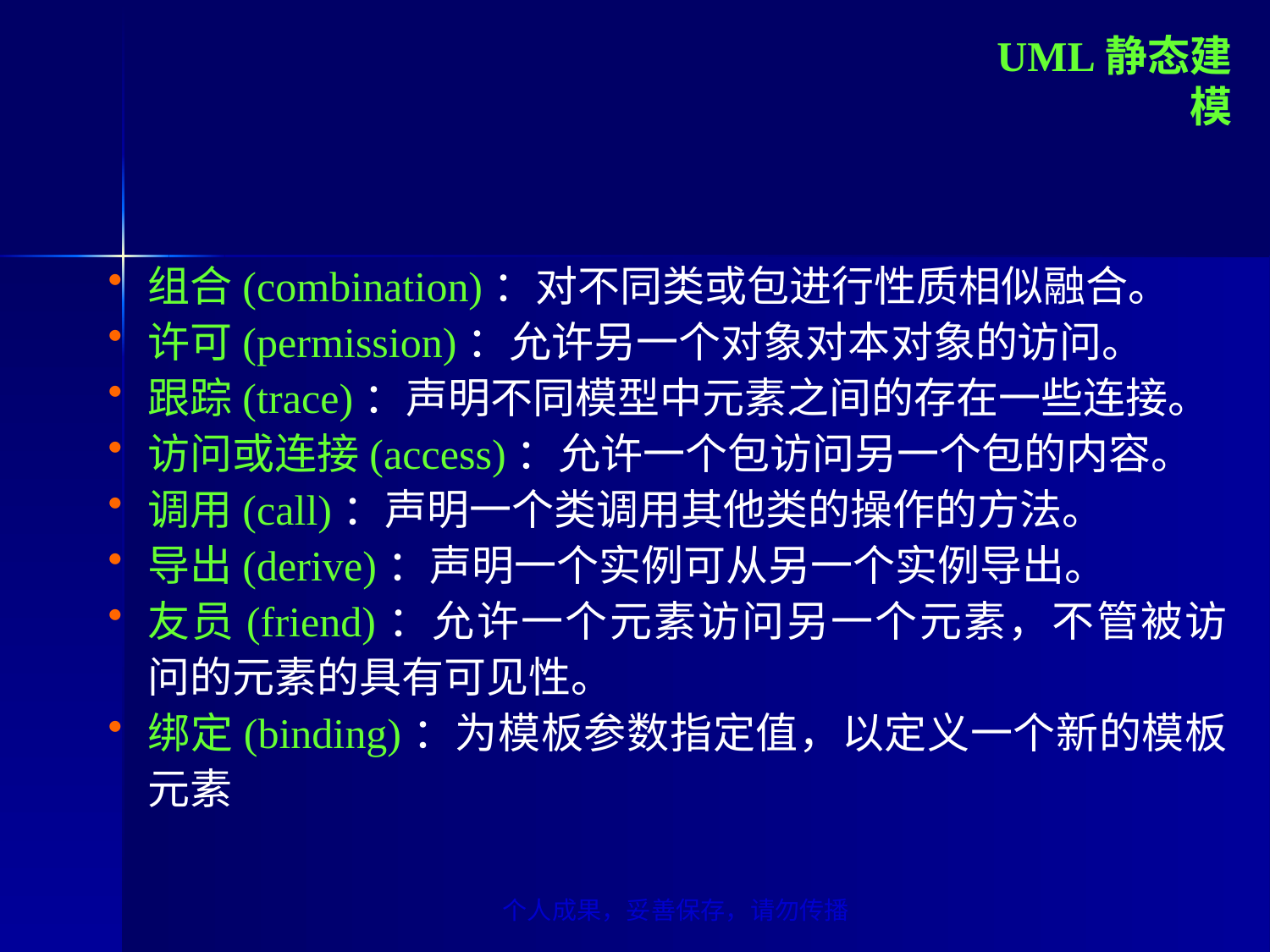

UML静态建模
组合(combination)：对不同类或包进行性质相似融合。
许可(permission)：允许另一个对象对本对象的访问。
跟踪(trace)：声明不同模型中元素之间的存在一些连接。
访问或连接(access)：允许一个包访问另一个包的内容。
调用(call)：声明一个类调用其他类的操作的方法。
导出(derive)：声明一个实例可从另一个实例导出。
友员(friend)：允许一个元素访问另一个元素，不管被访问的元素的具有可见性。
绑定(binding)：为模板参数指定值，以定义一个新的模板元素

个人成果，妥善保存，请勿传播